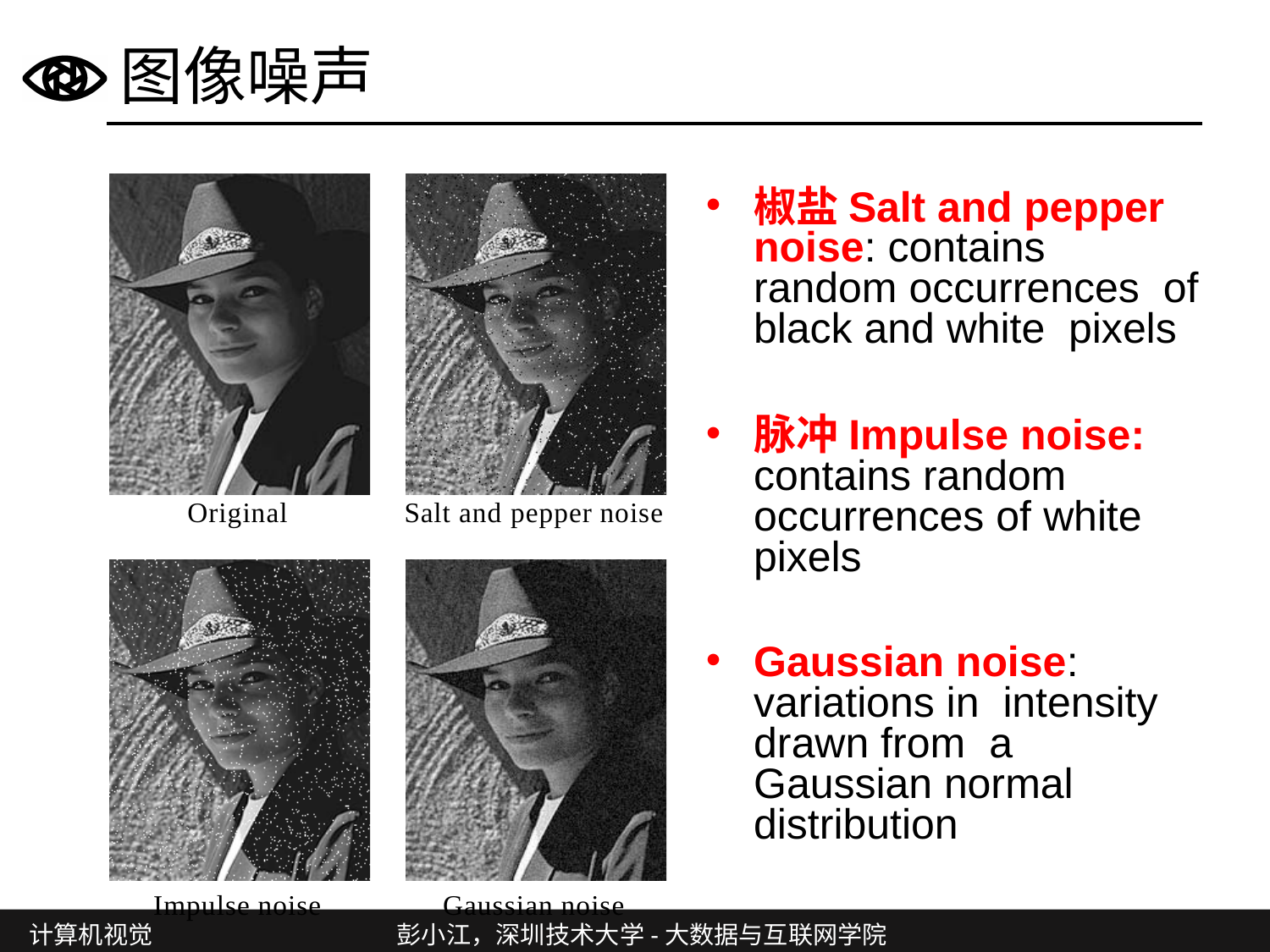

# 图像噪声

椒盐Salt and pepper  noise: contains  random occurrences  of black and white  pixels

脉冲Impulse noise:  contains random  occurrences of white  pixels

Gaussian noise:  variations in  intensity drawn from  a Gaussian normal  distribution
Original
Salt and pepper noise

Impulse noise
Gaussian noise
31